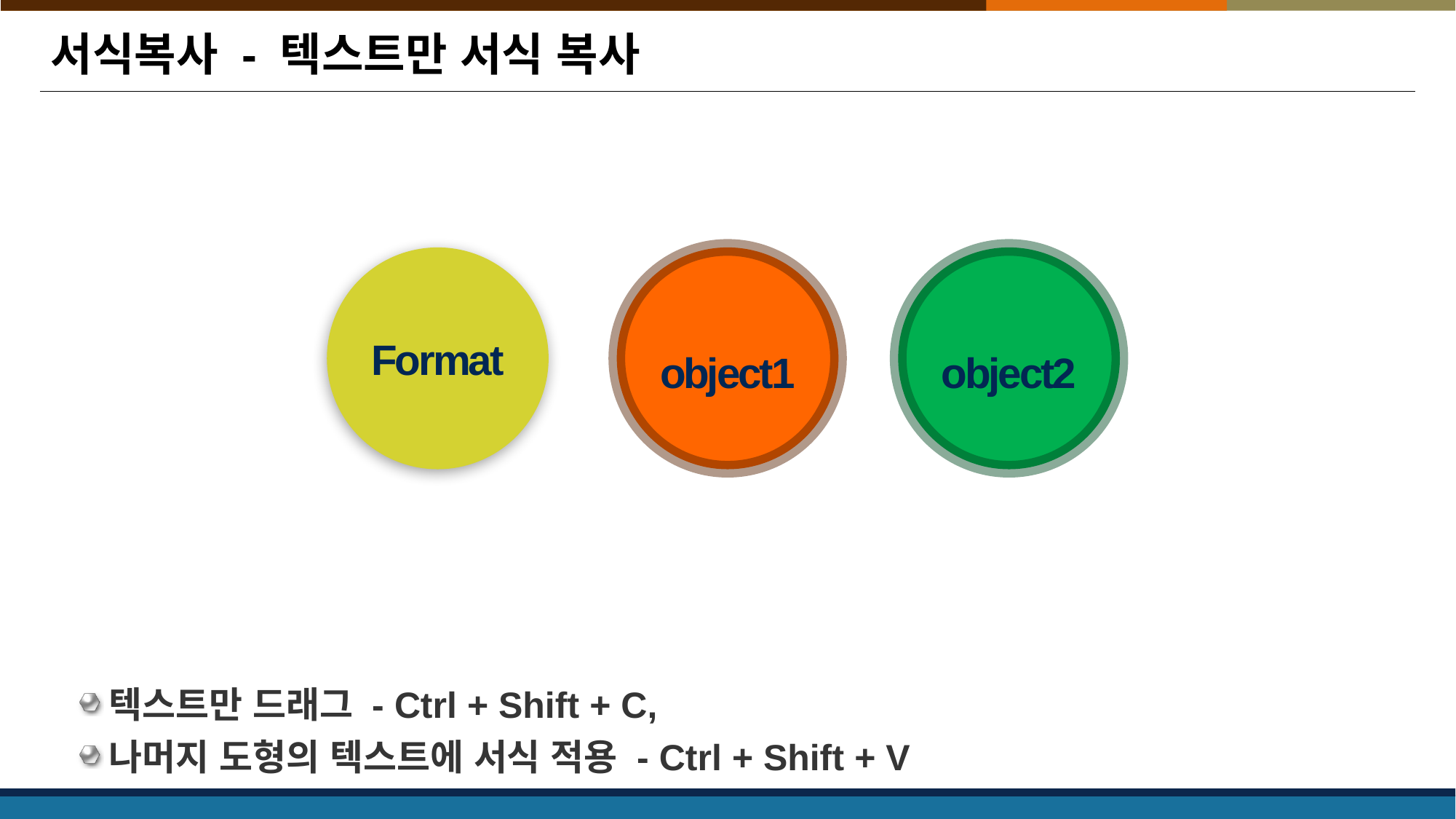

# 서식복사 - 텍스트만 서식 복사
Format
object1
object2
텍스트만 드래그 - Ctrl + Shift + C,
나머지 도형의 텍스트에 서식 적용 - Ctrl + Shift + V